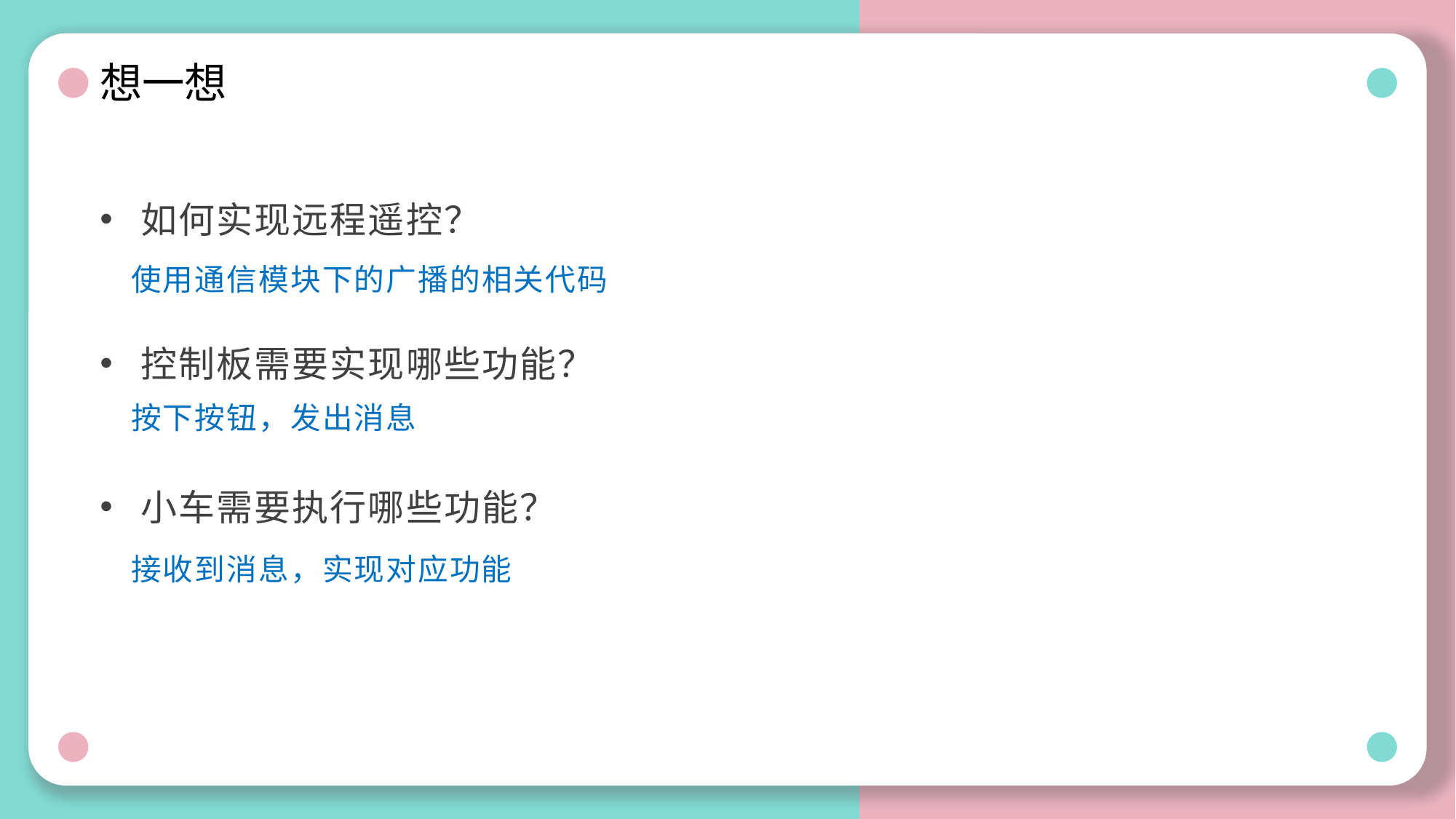

# 想一想
如何实现远程遥控？

控制板需要实现哪些功能？

小车需要执行哪些功能？
使用通信模块下的广播的相关代码
按下按钮，发出消息
接收到消息，实现对应功能